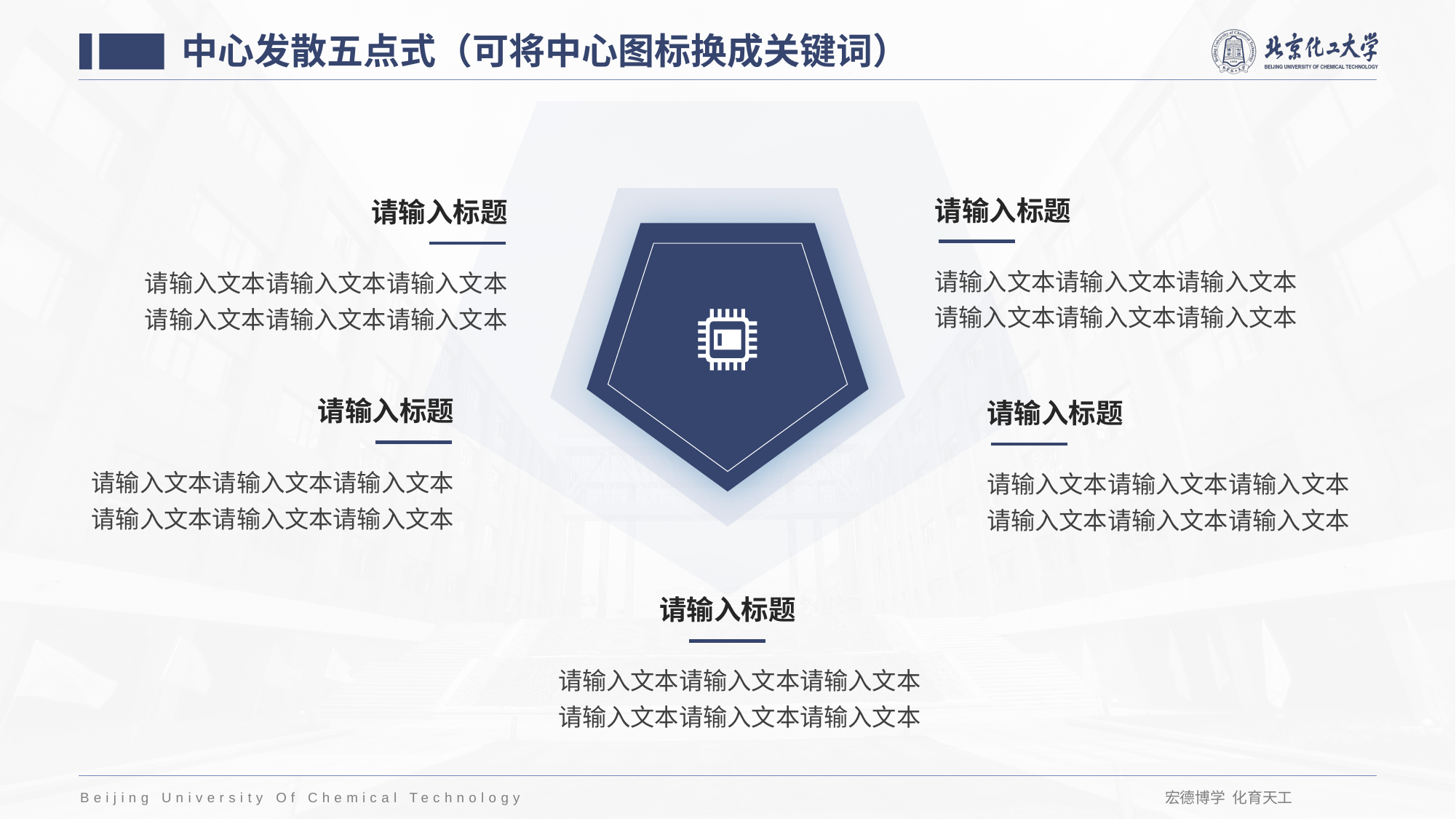

中心发散五点式（可将中心图标换成关键词）

请输入标题
请输入标题

请输入文本请输入文本请输入文本请输入文本请输入文本请输入文本
请输入文本请输入文本请输入文本请输入文本请输入文本请输入文本

请输入标题
请输入标题
请输入文本请输入文本请输入文本请输入文本请输入文本请输入文本
请输入文本请输入文本请输入文本请输入文本请输入文本请输入文本
请输入标题
请输入文本请输入文本请输入文本请输入文本请输入文本请输入文本